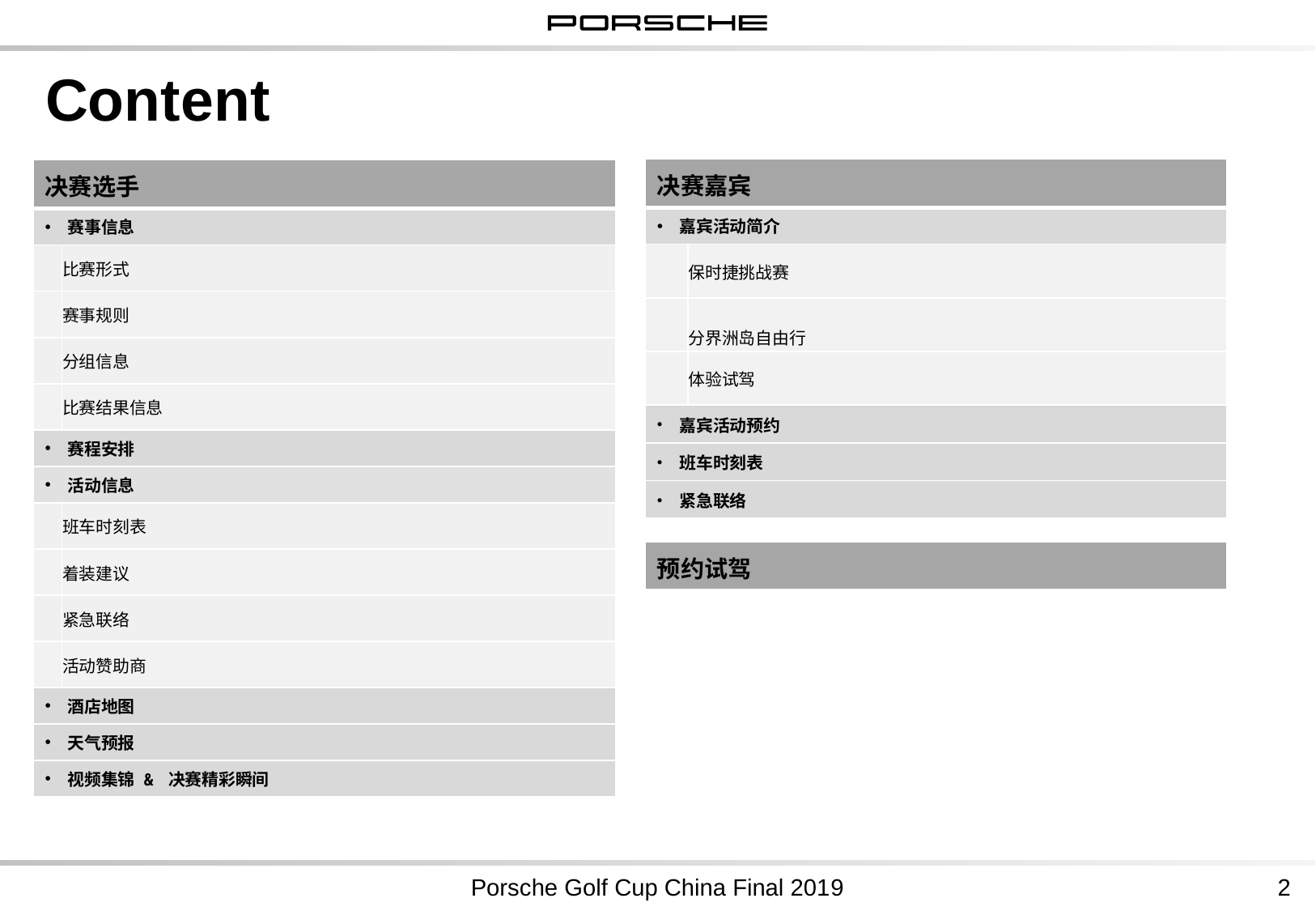

# Content
| 决赛嘉宾 |  |
| --- | --- |
| 嘉宾活动简介 |  |
|  | 保时捷挑战赛 |
|  | 分界洲岛自由行 |
|  | 体验试驾 |
| 嘉宾活动预约 |  |
| 班车时刻表 |  |
| 紧急联络 |  |
| 决赛选手 |  |
| --- | --- |
| 赛事信息 |  |
|  | 比赛形式 |
|  | 赛事规则 |
|  | 分组信息 |
|  | 比赛结果信息 |
| 赛程安排 |  |
| 活动信息 |  |
|  | 班车时刻表 |
|  | 着装建议 |
|  | 紧急联络 |
|  | 活动赞助商 |
| 酒店地图 |  |
| 天气预报 |  |
| 视频集锦 & 决赛精彩瞬间 |  |
| 预约试驾 |
| --- |